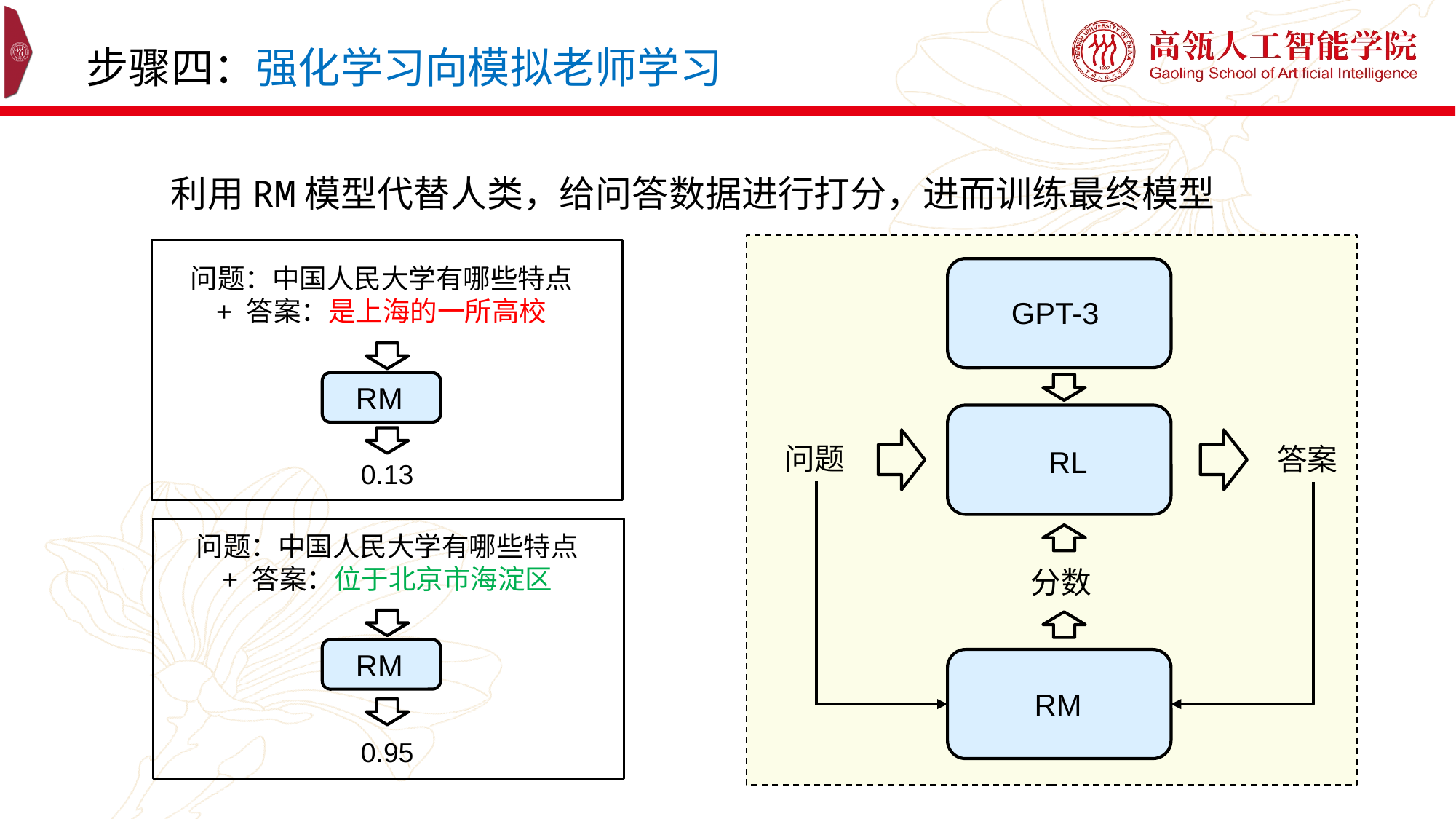

步骤四：强化学习向模拟老师学习

利用RM模型代替人类，给问答数据进行打分，进而训练最终模型

问题：中国人民大学有哪些特点
+ 答案：是上海的一所高校

GPT-3

RM

问题
答案
RL
0.13

问题：中国人民大学有哪些特点
+ 答案：位于北京市海淀区

分数

RM

RM

0.95